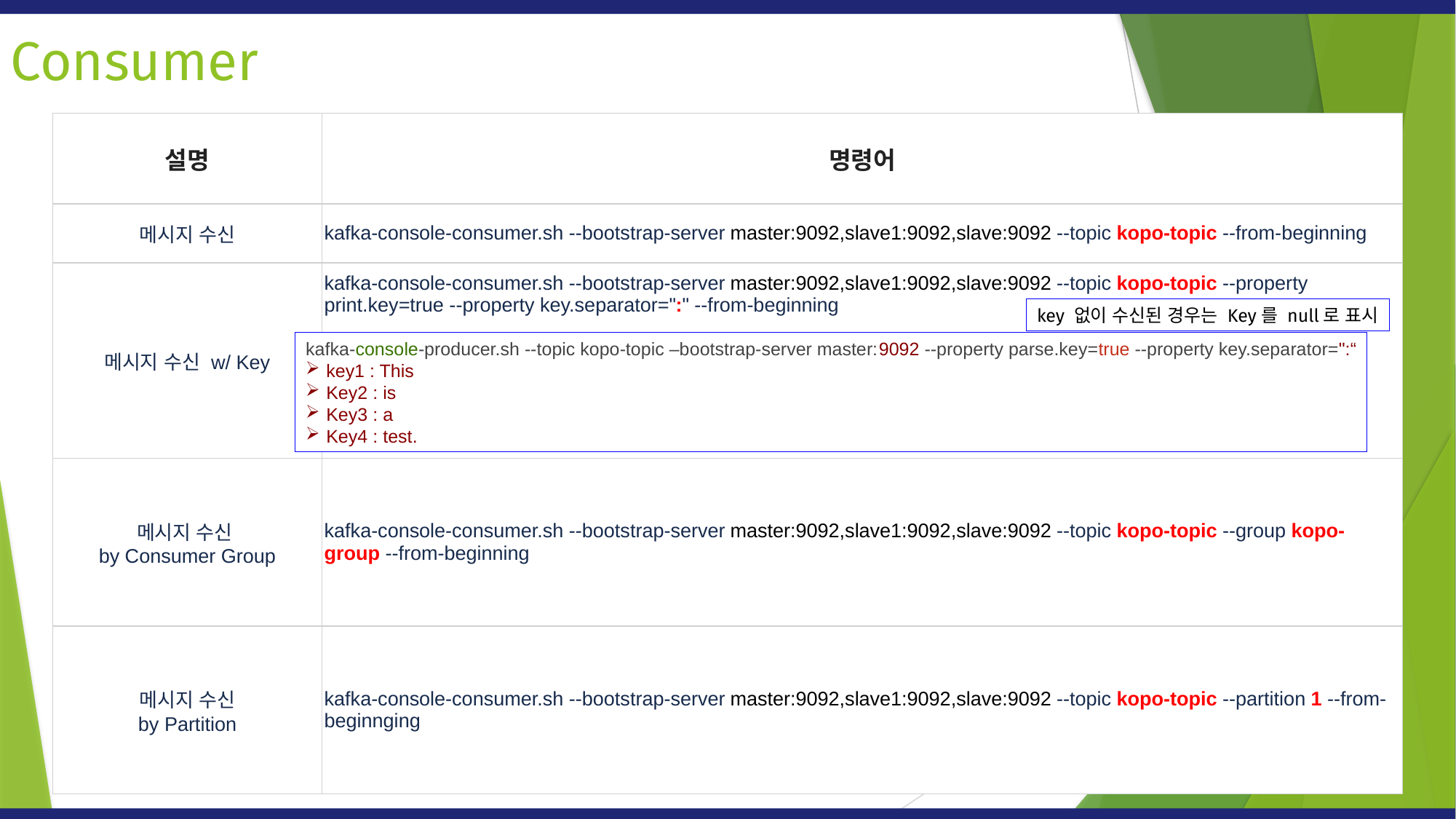

Consumer
| 설명 | 명령어 |
| --- | --- |
| 메시지 수신 | kafka-console-consumer.sh --bootstrap-server master:9092,slave1:9092,slave:9092 --topic kopo-topic --from-beginning |
| 메시지 수신 w/ Key | kafka-console-consumer.sh --bootstrap-server master:9092,slave1:9092,slave:9092 --topic kopo-topic --property print.key=true --property key.separator=":" --from-beginning |
| 메시지 수신 by Consumer Group | kafka-console-consumer.sh --bootstrap-server master:9092,slave1:9092,slave:9092 --topic kopo-topic --group kopo-group --from-beginning |
| 메시지 수신 by Partition | kafka-console-consumer.sh --bootstrap-server master:9092,slave1:9092,slave:9092 --topic kopo-topic --partition 1 --from-beginnging |
key 없이 수신된 경우는 Key를 null로 표시
kafka-console-producer.sh --topic kopo-topic –bootstrap-server master:9092 --property parse.key=true --property key.separator=":“
key1 : This
Key2 : is
Key3 : a
Key4 : test.